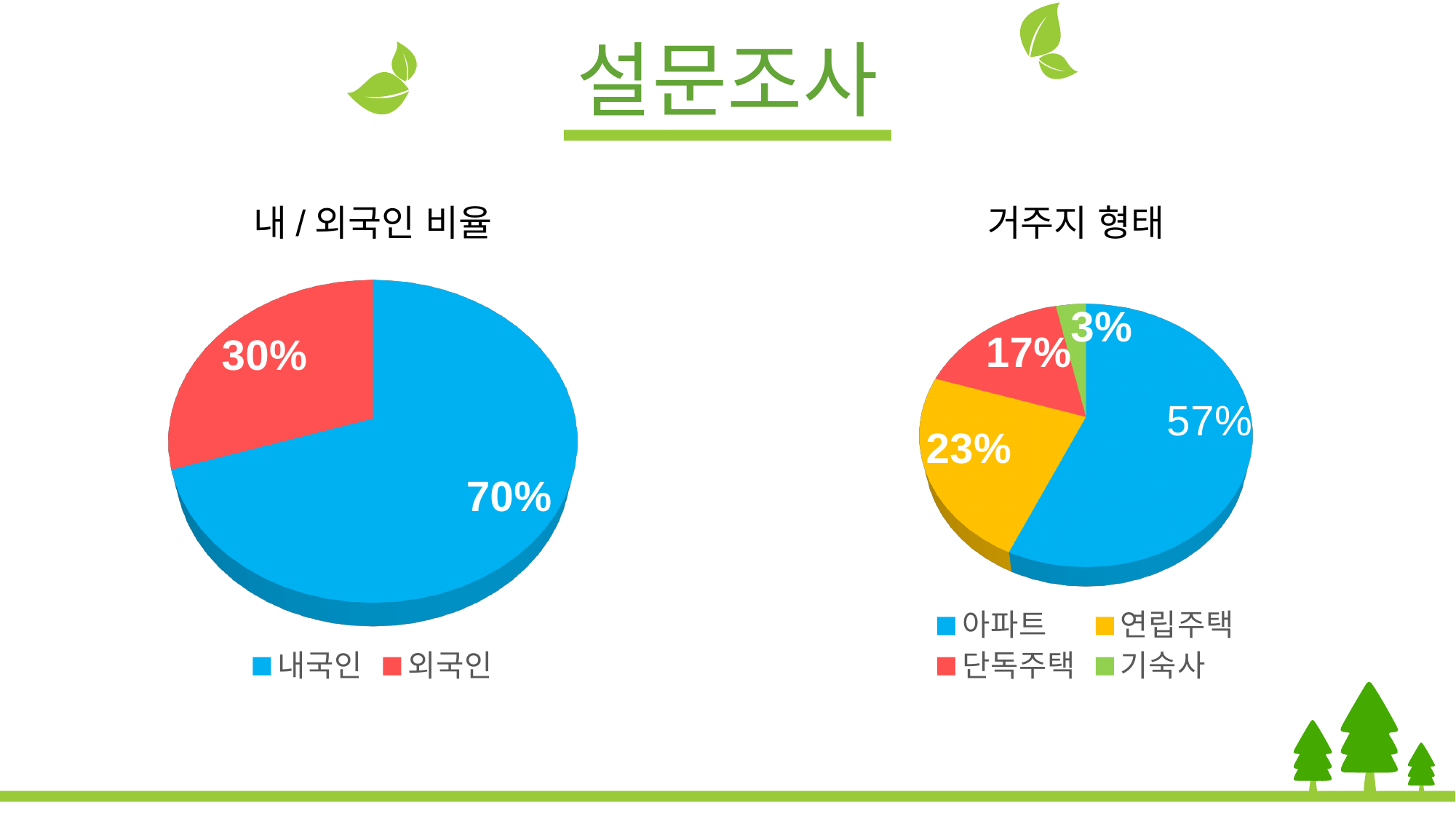

설문조사
내/외국인 비율
거주지 형태

[unsupported chart]

[unsupported chart]